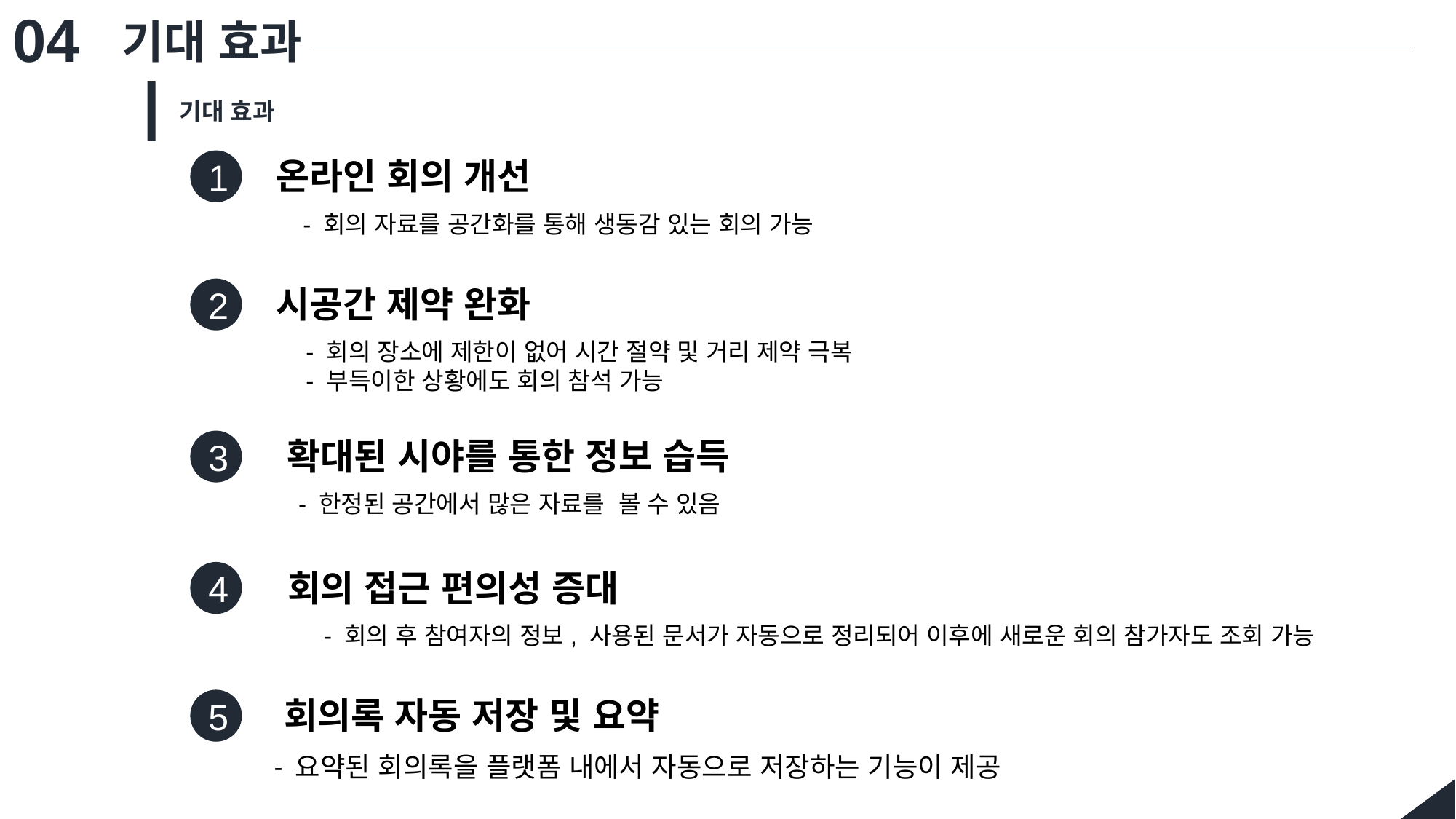

04
기대 효과
기대 효과

기대 효과
온라인 회의 개선
1
- 회의 자료를 공간화를 통해 생동감 있는 회의 가능
시공간 제약 완화
2
- 회의 장소에 제한이 없어 시간 절약 및 거리 제약 극복
- 부득이한 상황에도 회의 참석 가능
확대된 시야를 통한 정보 습득
3
- 한정된 공간에서 많은 자료를  볼 수 있음
회의 접근 편의성 증대
4
- 회의 후 참여자의 정보, 사용된 문서가 자동으로 정리되어 이후에 새로운 회의 참가자도 조회 가능
회의록 자동 저장 및 요약
5
- 요약된 회의록을 플랫폼 내에서 자동으로 저장하는 기능이 제공